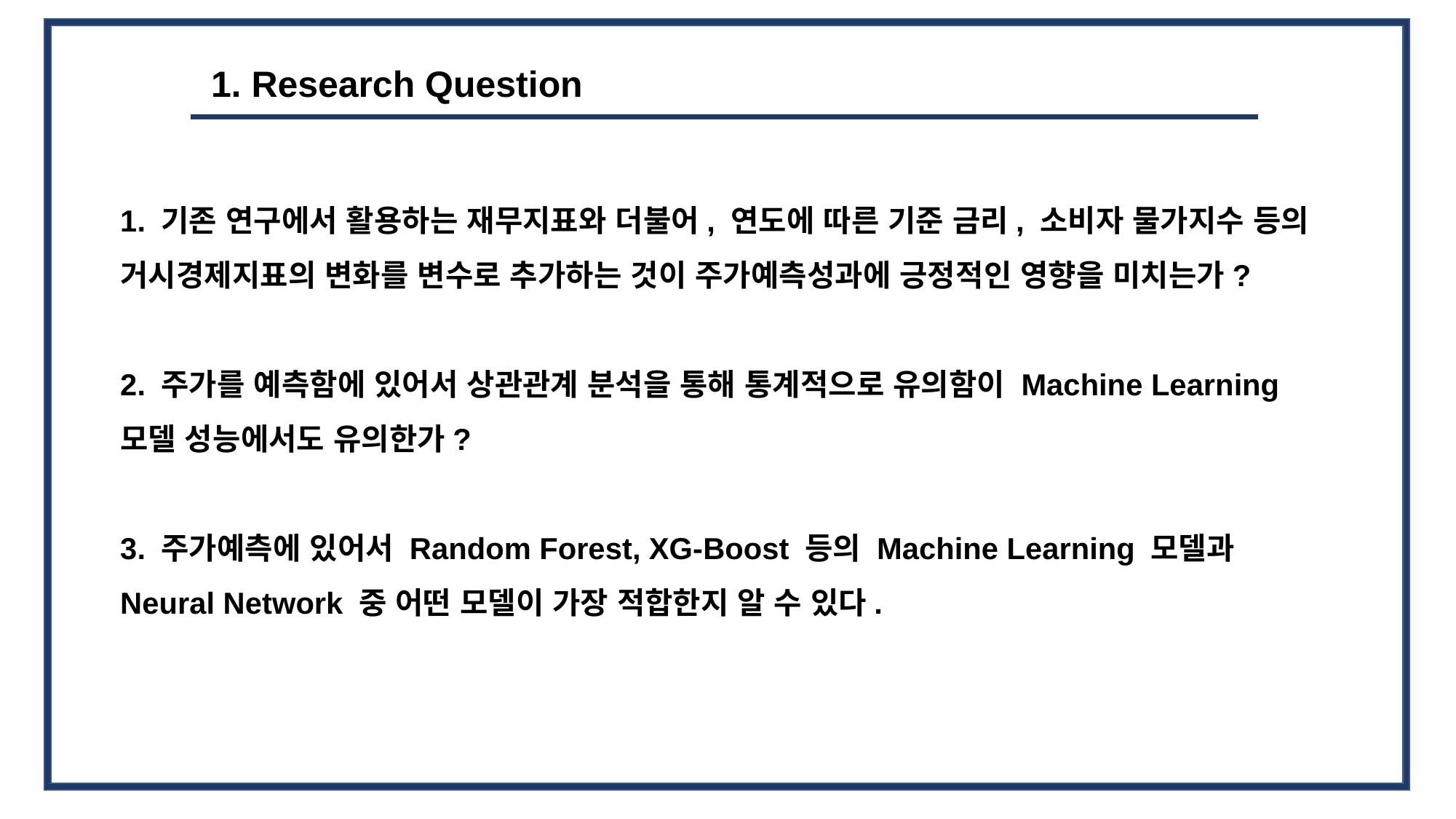

1. Research Question

1. 기존 연구에서 활용하는 재무지표와 더불어, 연도에 따른 기준 금리, 소비자 물가지수 등의 거시경제지표의 변화를 변수로 추가하는 것이 주가예측성과에 긍정적인 영향을 미치는가?

2. 주가를 예측함에 있어서 상관관계 분석을 통해 통계적으로 유의함이 Machine Learning 모델 성능에서도 유의한가?

3. 주가예측에 있어서 Random Forest, XG-Boost 등의 Machine Learning 모델과 Neural Network 중 어떤 모델이 가장 적합한지 알 수 있다.